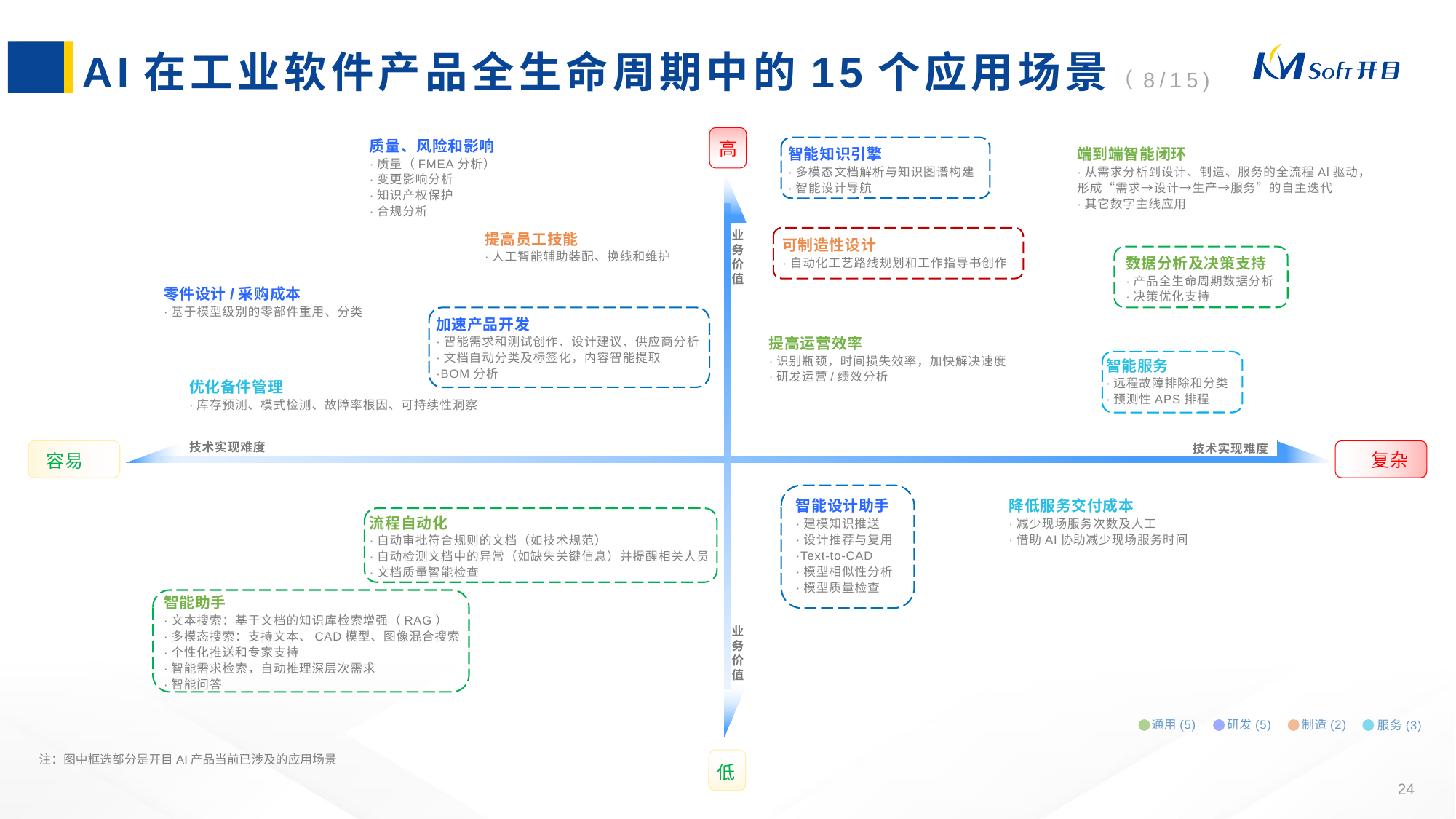

AI在工业软件产品全生命周期中的15个应用场景（8/15)

高
质量、风险和影响
·质量（FMEA分析）
·变更影响分析
·知识产权保护
·合规分析

智能知识引擎
·多模态文档解析与知识图谱构建
·智能设计导航
端到端智能闭环
·从需求分析到设计、制造、服务的全流程Al驱动，
形成“需求→设计→生产→服务”的自主迭代
·其它数字主线应用

提高员工技能
·人工智能辅助装配、换线和维护
业务价值

可制造性设计
·自动化工艺路线规划和工作指导书创作

数据分析及决策支持
·产品全生命周期数据分析
·决策优化支持
零件设计/采购成本
·基于模型级别的零部件重用、分类

加速产品开发
·智能需求和测试创作、设计建议、供应商分析
·文档自动分类及标签化，内容智能提取
·BOM分析
提高运营效率
·识别瓶颈，时间损失效率，加快解决速度
·研发运营/绩效分析

智能服务
·远程故障排除和分类
·预测性APS排程
优化备件管理
·库存预测、模式检测、故障率根因、可持续性洞察
技术实现难度

容易
技术实现难度

复杂

智能设计助手
·建模知识推送
·设计推荐与复用
·Text-to-CAD
·模型相似性分析
·模型质量检查
降低服务交付成本
·减少现场服务次数及人工
·借助AI协助减少现场服务时间

流程自动化
·自动审批符合规则的文档（如技术规范）
·自动检测文档中的异常（如缺失关键信息）并提醒相关人员
·文档质量智能检查

智能助手
·文本搜索：基于文档的知识库检索增强（RAG）
·多模态搜索：支持文本、CAD模型、图像混合搜索
·个性化推送和专家支持
·智能需求检索，自动推理深层次需求
·智能问答
业务价值

通用(5)
研发(5)
制造(2)
服务(3)

注：图中框选部分是开目AI产品当前已涉及的应用场景

低